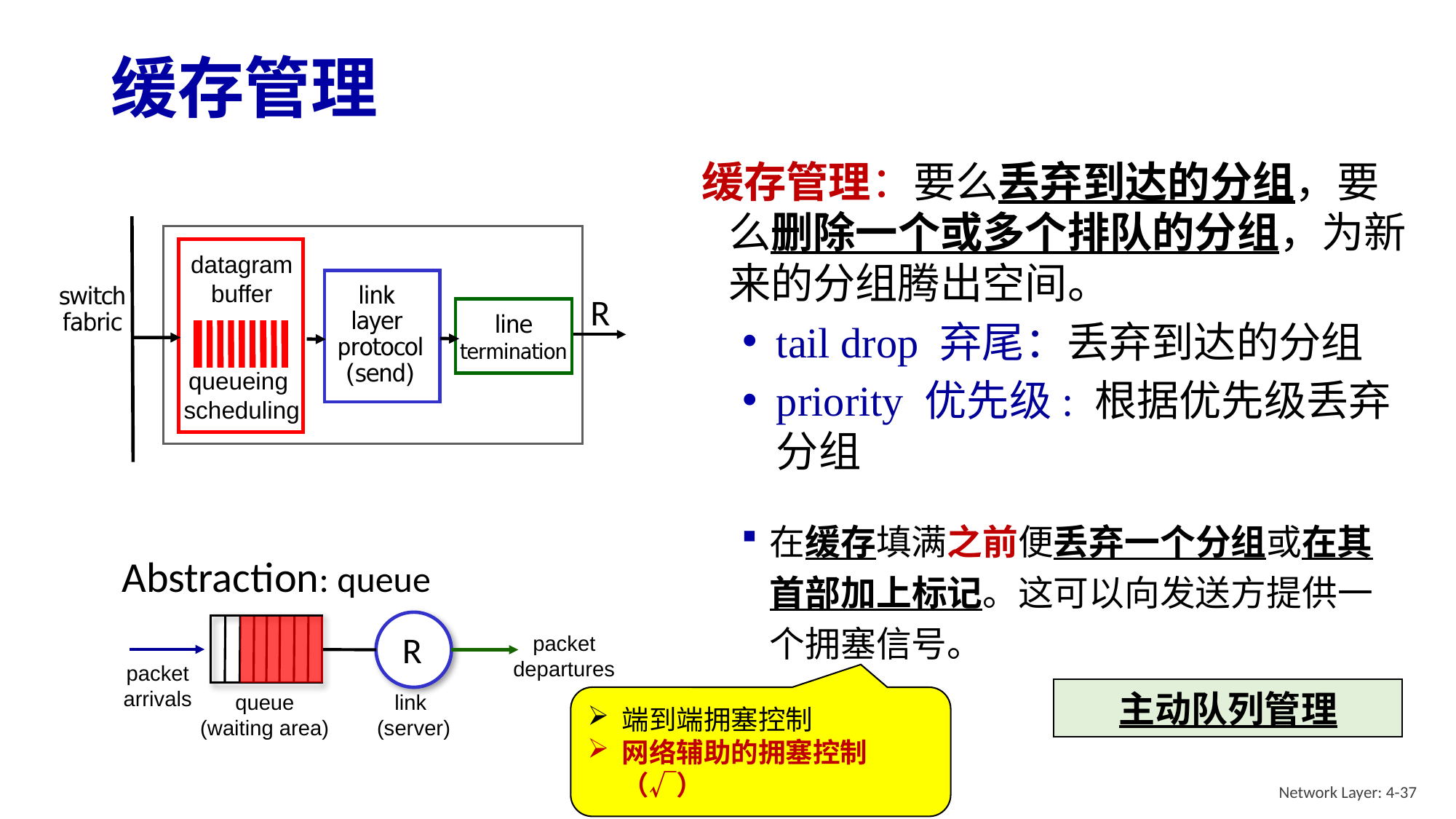

# 缓存管理
缓存管理：要么丢弃到达的分组，要么删除一个或多个排队的分组，为新来的分组腾出空间。
tail drop 弃尾：丢弃到达的分组
priority 优先级: 根据优先级丢弃分组

datagram
buffer

queueing
scheduling

switch
fabric

R
link
layer
protocol
(send)
line
termination

在缓存填满之前便丢弃一个分组或在其首部加上标记。这可以向发送方提供一个拥塞信号。
Abstraction: queue

packet
departures
packet
arrivals
queue
(waiting area)
link
 (server)
R
主动队列管理
端到端拥塞控制
网络辅助的拥塞控制（√）
Network Layer: 4-37